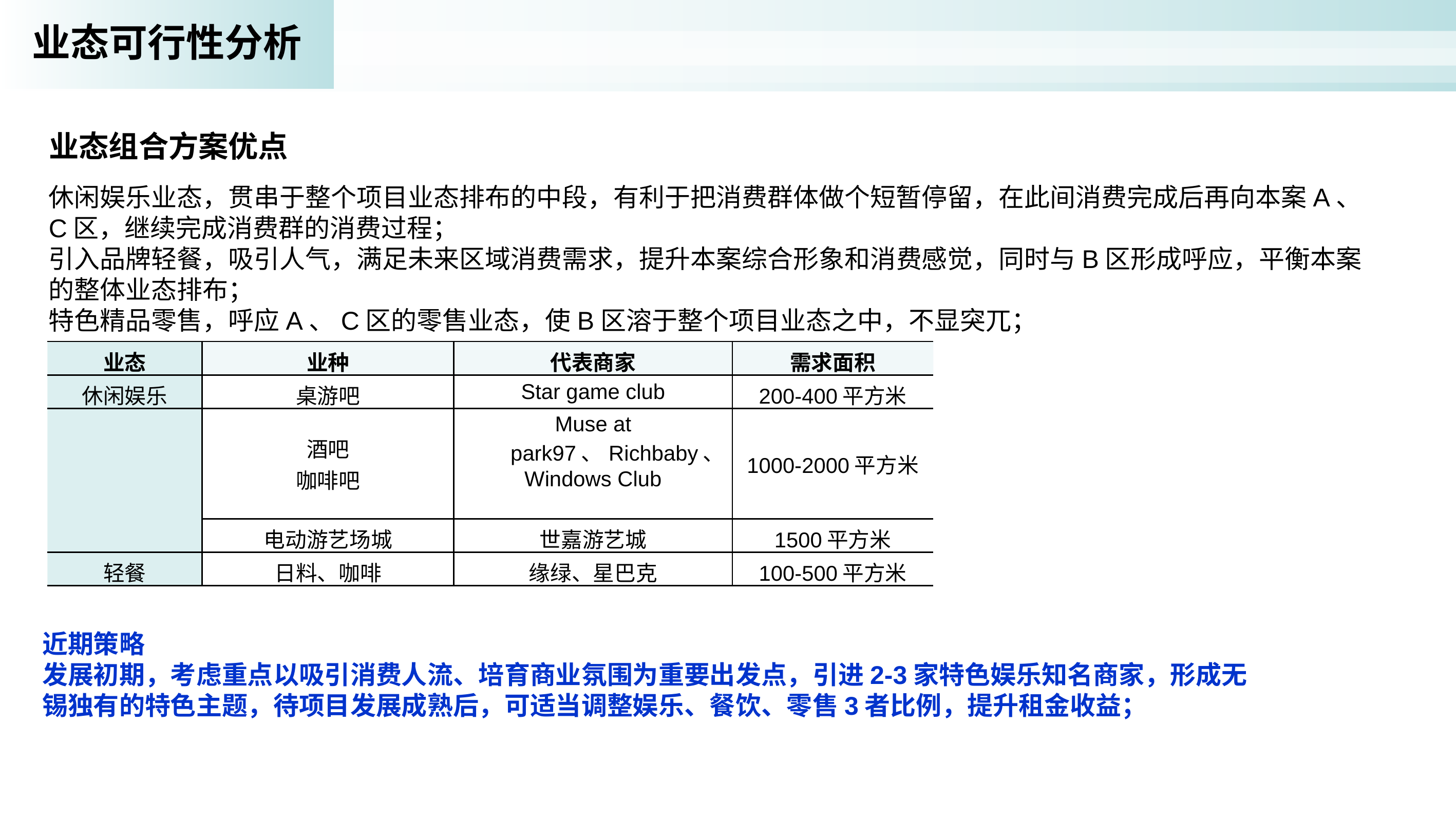

业态可行性分析
业态组合方案优点
休闲娱乐业态，贯串于整个项目业态排布的中段，有利于把消费群体做个短暂停留，在此间消费完成后再向本案A、C区，继续完成消费群的消费过程；
引入品牌轻餐，吸引人气，满足未来区域消费需求，提升本案综合形象和消费感觉，同时与B区形成呼应，平衡本案的整体业态排布；
特色精品零售，呼应A、C区的零售业态，使B区溶于整个项目业态之中，不显突兀；
| 业态 | 业种 | 代表商家 | 需求面积 |
| --- | --- | --- | --- |
| 休闲娱乐 | 桌游吧 | Star game club | 200-400平方米 |
|  | 酒吧 咖啡吧 | Muse at park97、Richbaby、 Windows Club | 1000-2000平方米 |
|  | 电动游艺场城 | 世嘉游艺城 | 1500平方米 |
| 轻餐 | 日料、咖啡 | 缘绿、星巴克 | 100-500平方米 |
近期策略
发展初期，考虑重点以吸引消费人流、培育商业氛围为重要出发点，引进2-3家特色娱乐知名商家，形成无锡独有的特色主题，待项目发展成熟后，可适当调整娱乐、餐饮、零售3者比例，提升租金收益；